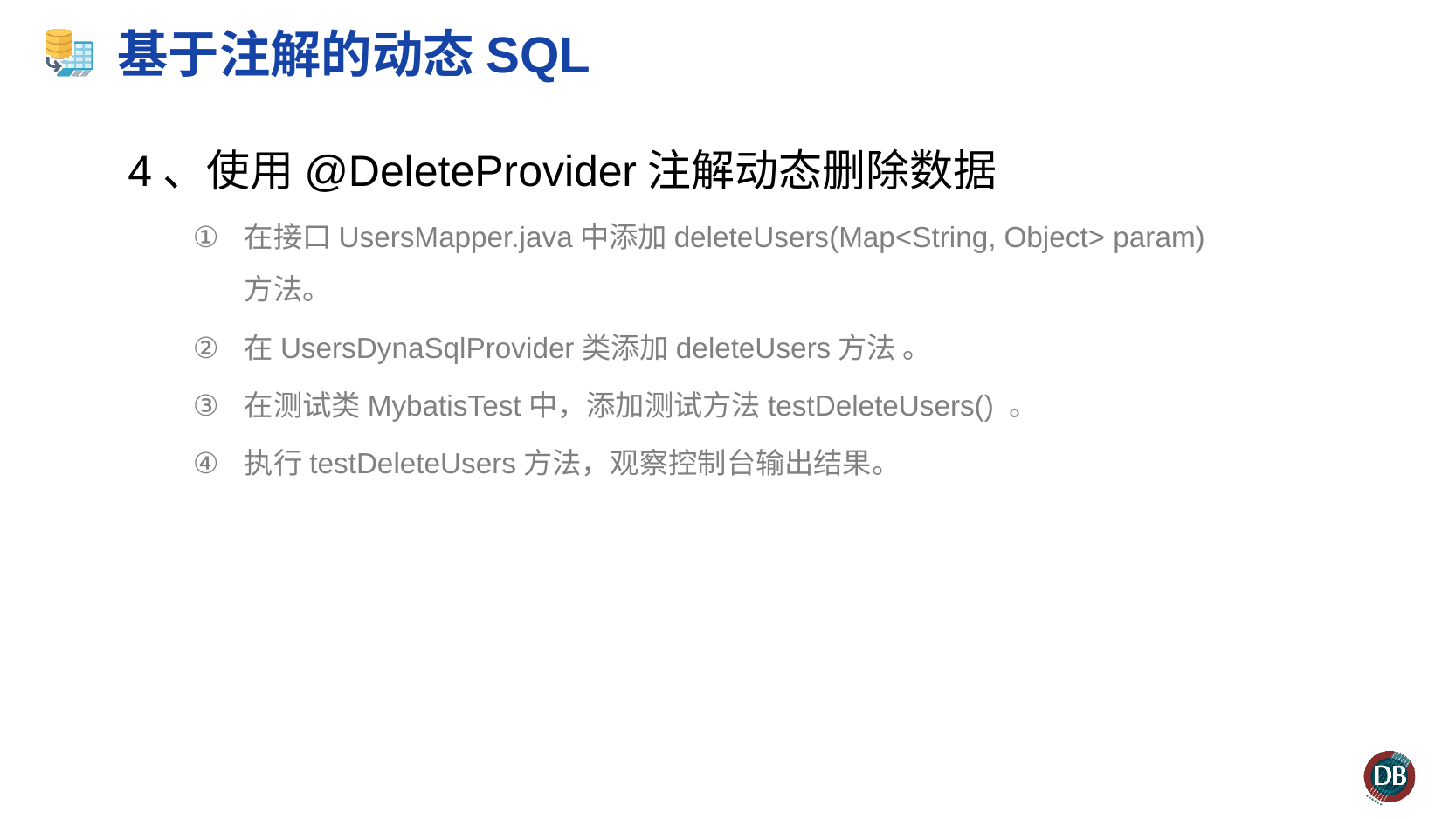

# 基于注解的动态SQL
 4、使用@DeleteProvider注解动态删除数据
在接口UsersMapper.java中添加deleteUsers(Map<String, Object> param)方法。
在UsersDynaSqlProvider类添加deleteUsers方法 。
在测试类MybatisTest中，添加测试方法testDeleteUsers() 。
执行testDeleteUsers方法，观察控制台输出结果。